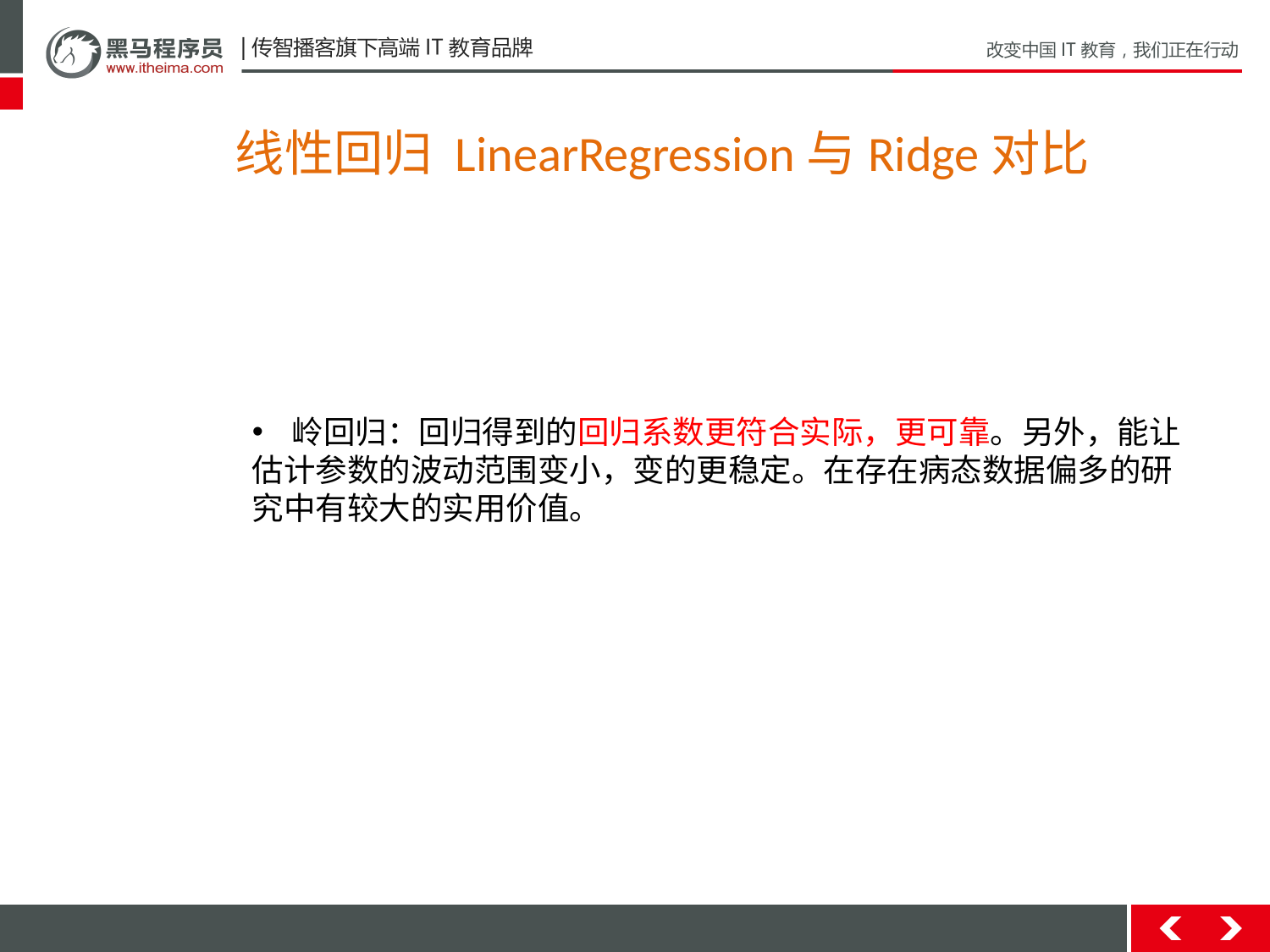

线性回归 LinearRegression与Ridge对比
岭回归：回归得到的回归系数更符合实际，更可靠。另外，能让
估计参数的波动范围变小，变的更稳定。在存在病态数据偏多的研
究中有较大的实用价值。